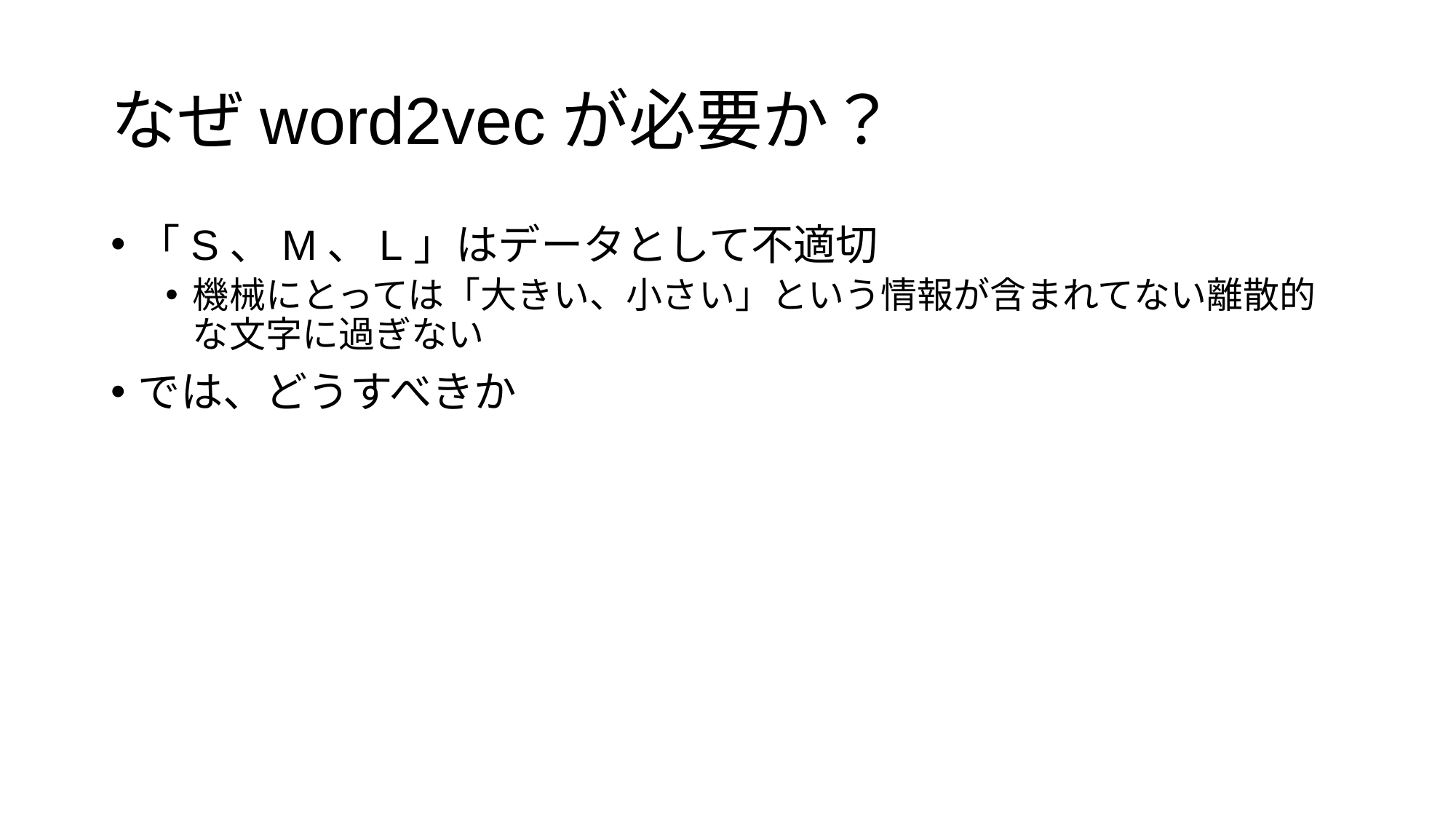

# なぜword2vecが必要か？
「S、M、L」はデータとして不適切
機械にとっては「大きい、小さい」という情報が含まれてない離散的な文字に過ぎない
では、どうすべきか